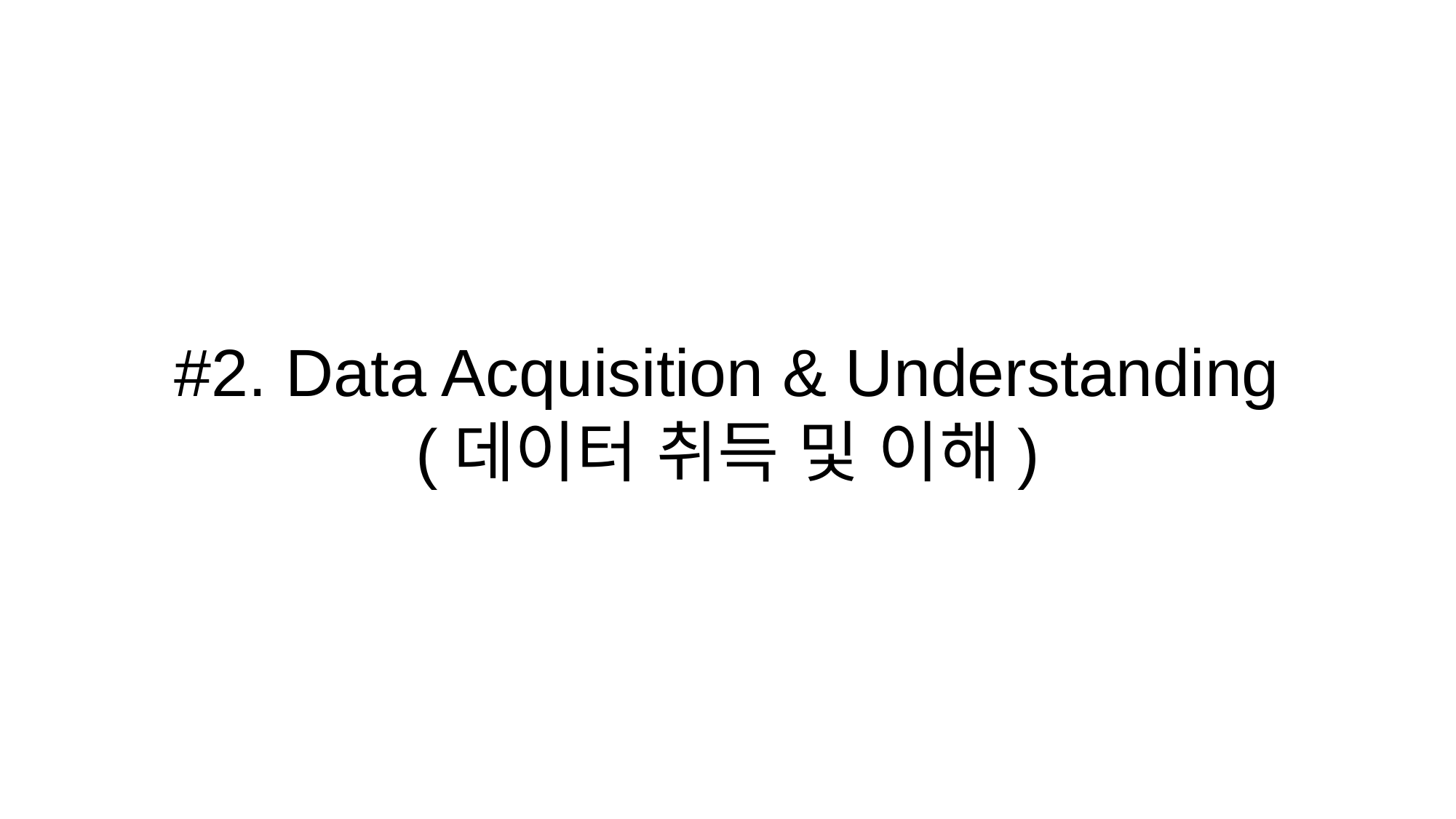

#2. Data Acquisition & Understanding
(데이터 취득 및 이해)